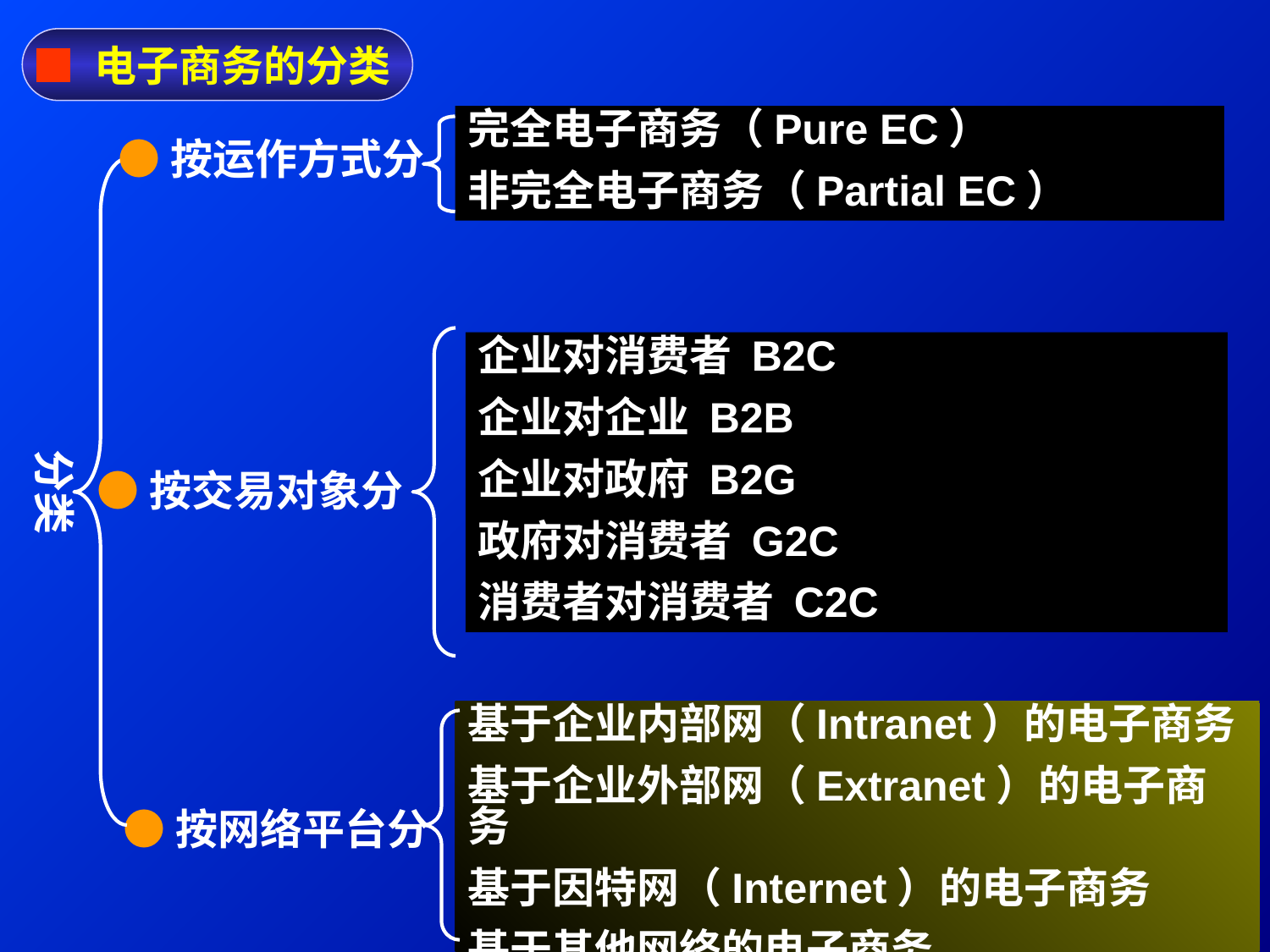

■ 电子商务的分类
完全电子商务（Pure EC）
非完全电子商务（Partial EC）
●按运作方式分

企业对消费者 B2C
企业对企业 B2B
企业对政府 B2G
政府对消费者 G2C
消费者对消费者 C2C
分类
●按交易对象分
基于企业内部网（Intranet）的电子商务
基于企业外部网（Extranet）的电子商务
基于因特网（Internet）的电子商务
基于其他网络的电子商务

●按网络平台分